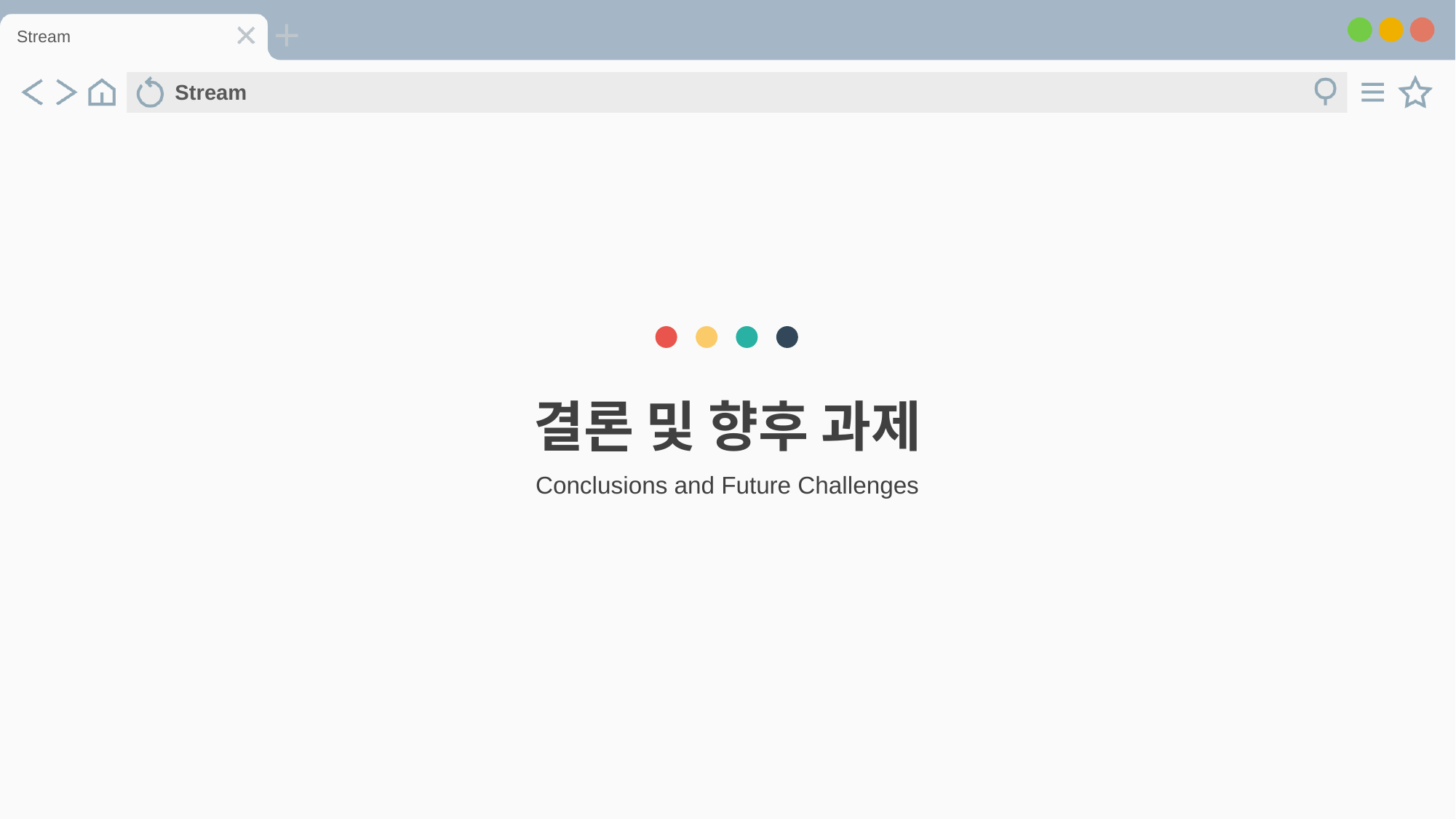

Stream
Stream

결론 및 향후 과제
Conclusions and Future Challenges